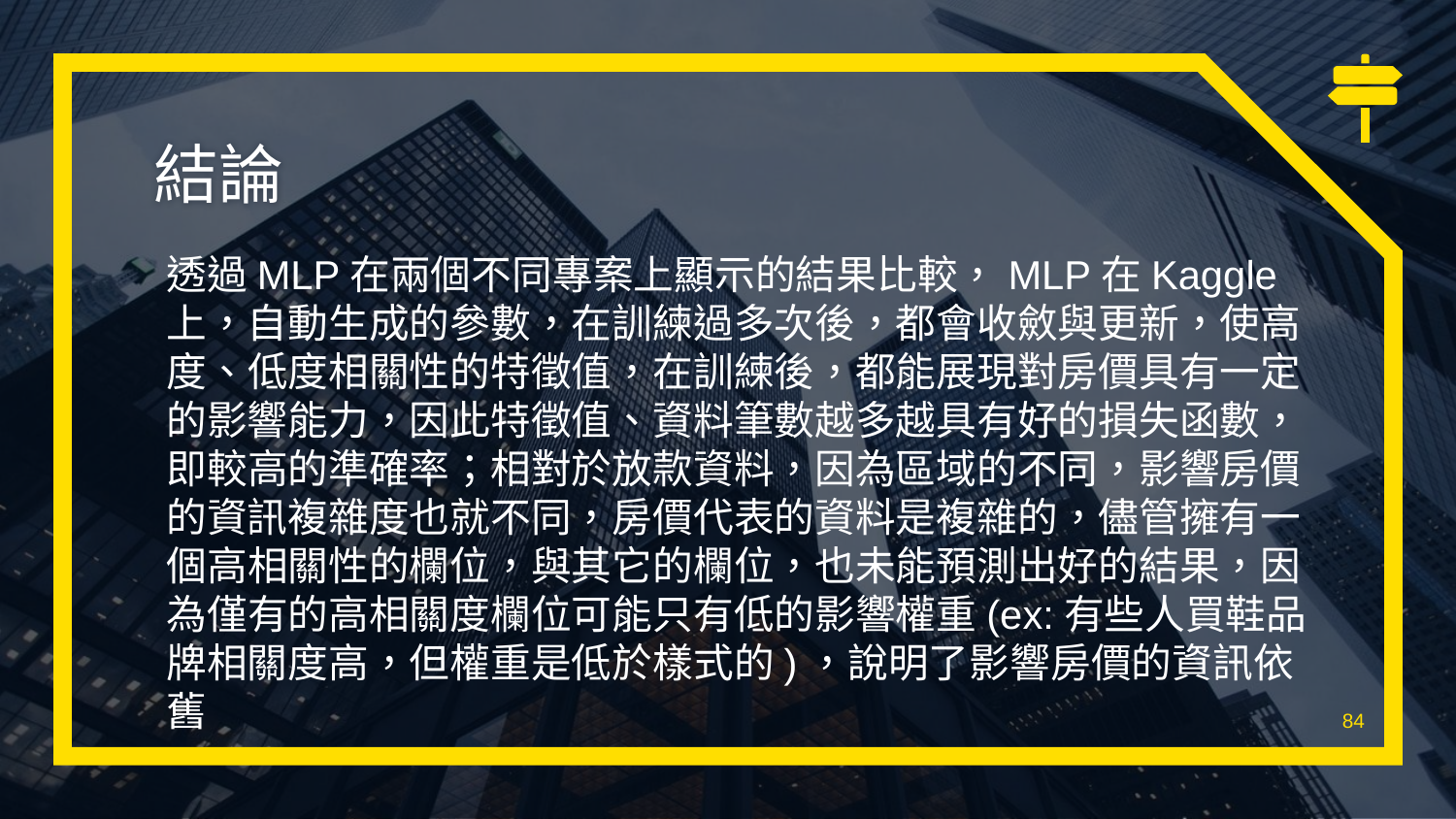

結論
透過MLP在兩個不同專案上顯示的結果比較，MLP在Kaggle上，自動生成的參數，在訓練過多次後，都會收斂與更新，使高度、低度相關性的特徵值，在訓練後，都能展現對房價具有一定的影響能力，因此特徵值、資料筆數越多越具有好的損失函數，即較高的準確率；相對於放款資料，因為區域的不同，影響房價的資訊複雜度也就不同，房價代表的資料是複雜的，儘管擁有一個高相關性的欄位，與其它的欄位，也未能預測出好的結果，因為僅有的高相關度欄位可能只有低的影響權重(ex:有些人買鞋品牌相關度高，但權重是低於樣式的)，說明了影響房價的資訊依舊

84